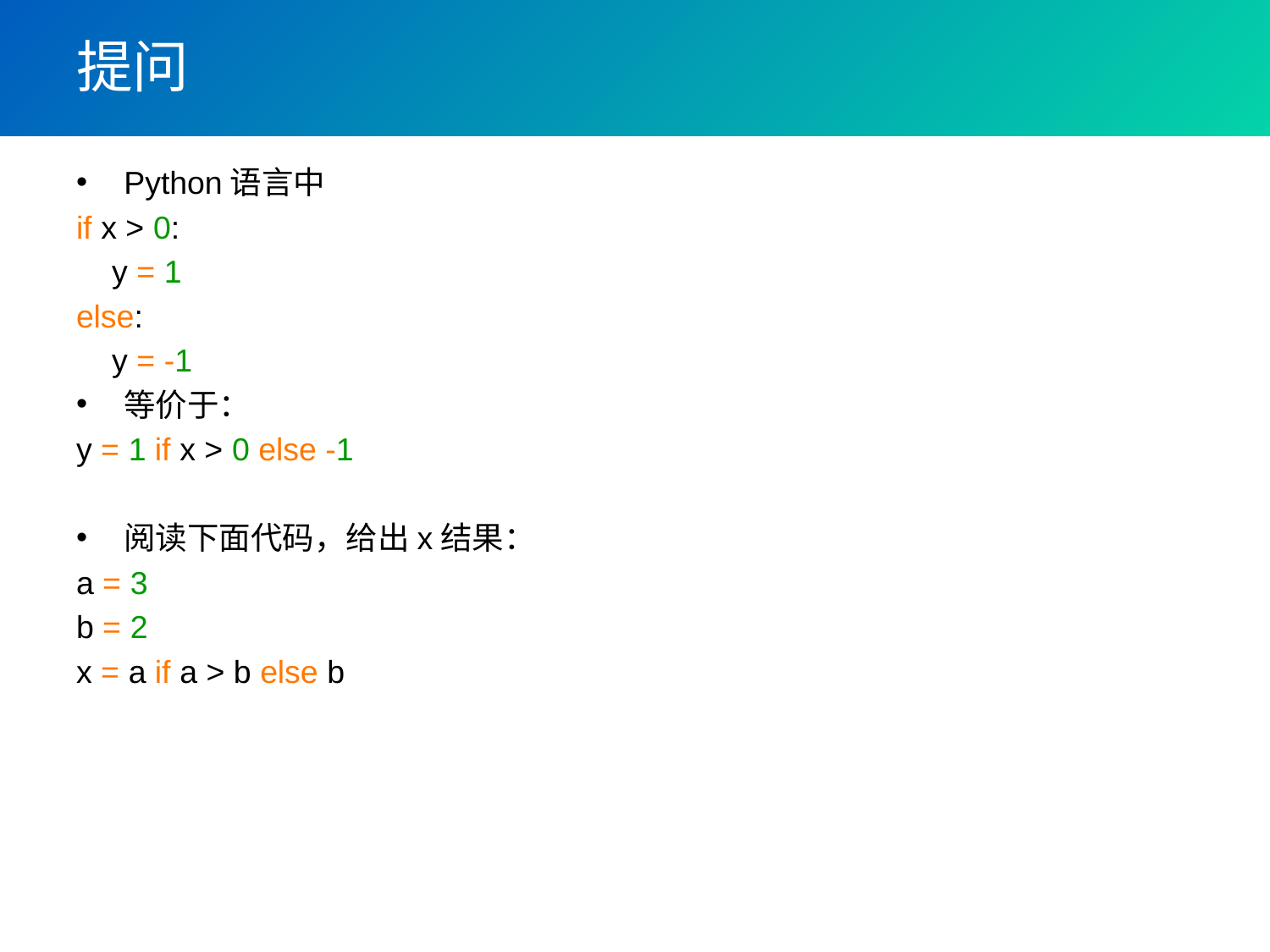

# 提问
Python语言中
if x > 0:
    y = 1
else:
    y = -1
等价于：
y = 1 if x > 0 else -1

阅读下面代码，给出x结果：
a = 3
b = 2
x = a if a > b else b